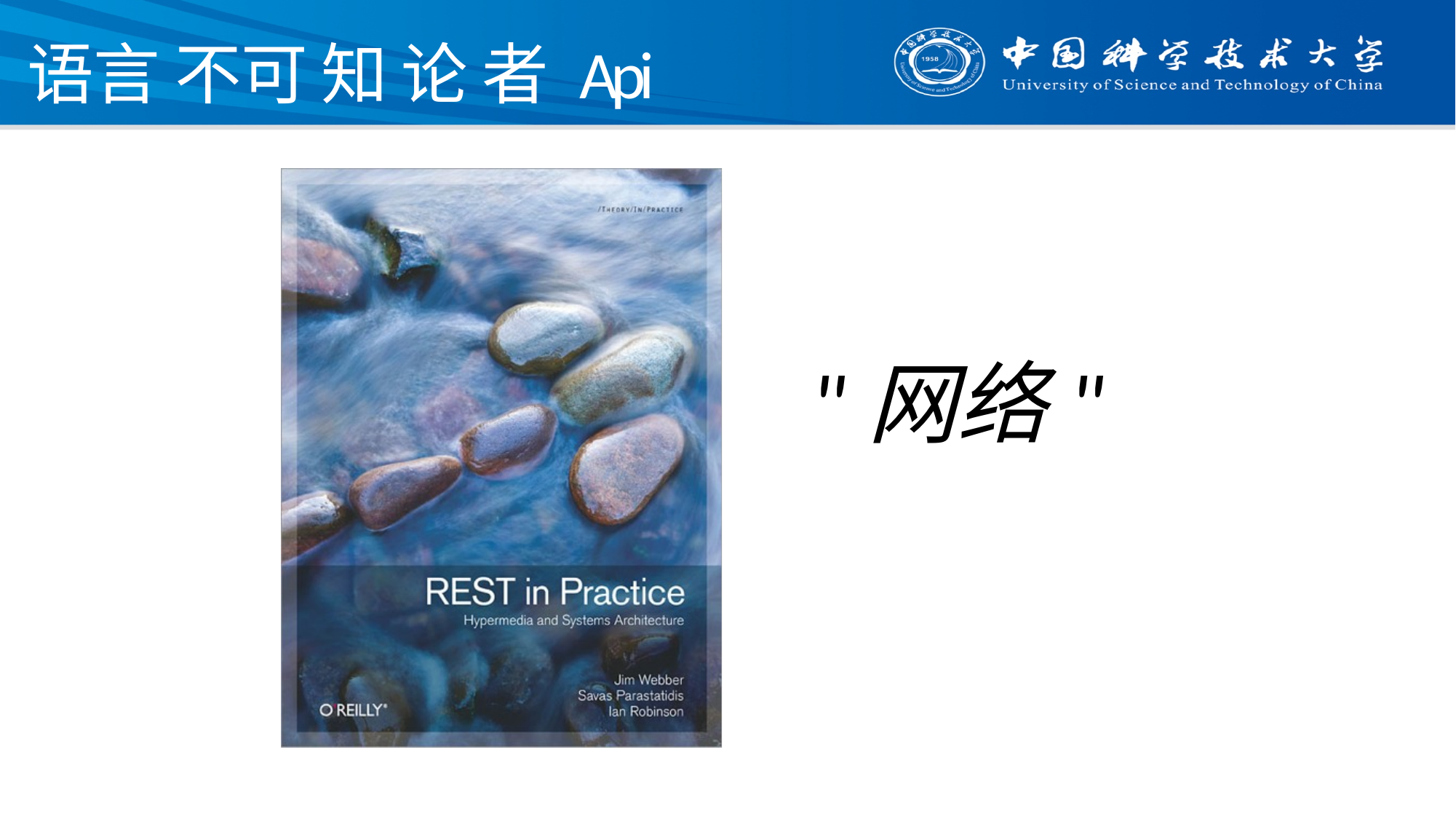

语言 不可 知 论 者 Api

"网络"